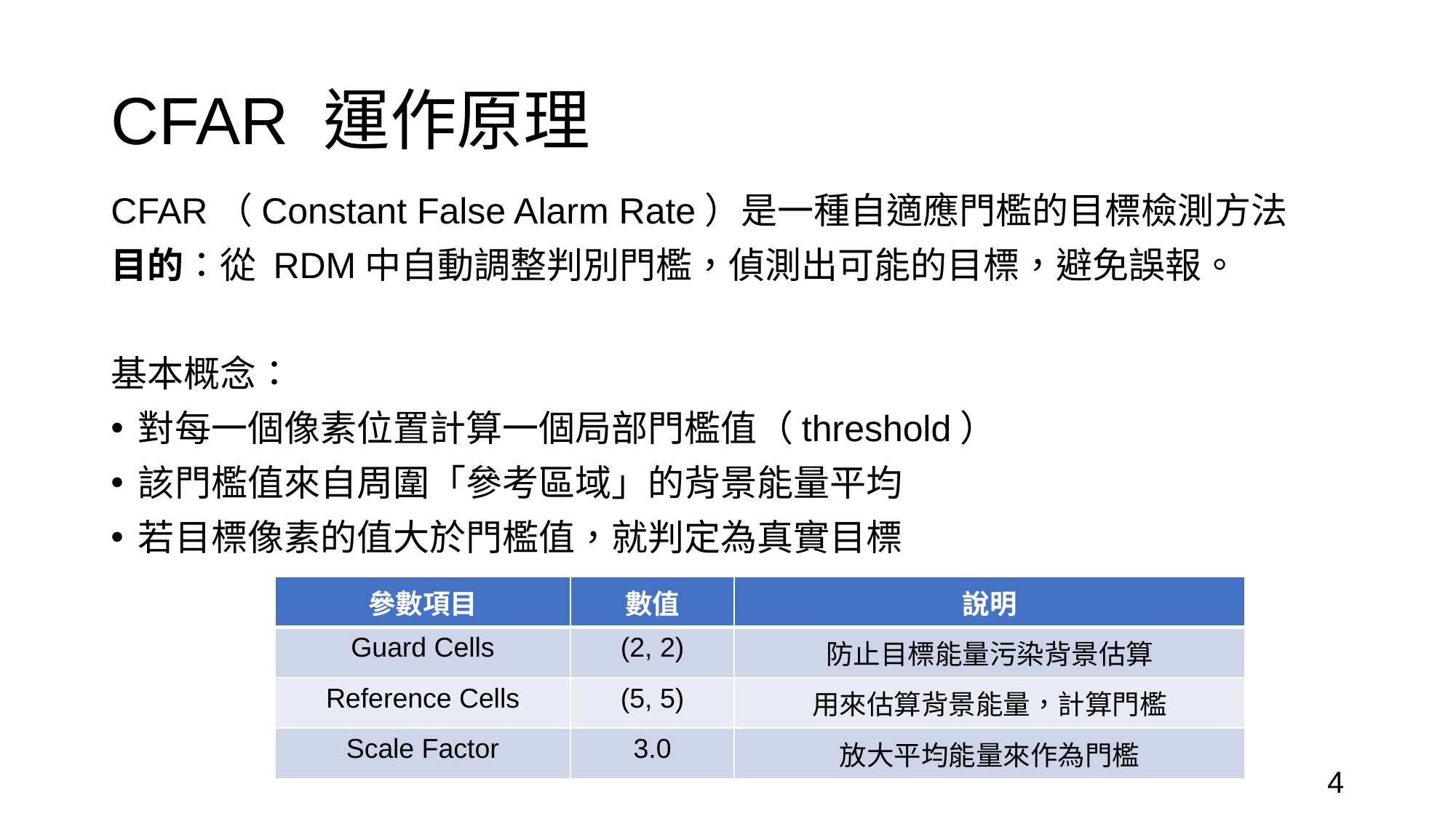

# CFAR 運作原理
CFAR（Constant False Alarm Rate）是一種自適應門檻的目標檢測方法
目的：從 RDM中自動調整判別門檻，偵測出可能的目標，避免誤報。

基本概念：
對每一個像素位置計算一個局部門檻值（threshold）
該門檻值來自周圍「參考區域」的背景能量平均
若目標像素的值大於門檻值，就判定為真實目標

| 參數項目 | 數值 | 說明 |
| --- | --- | --- |
| Guard Cells | (2, 2) | 防止目標能量污染背景估算 |
| Reference Cells | (5, 5) | 用來估算背景能量，計算門檻 |
| Scale Factor | 3.0 | 放大平均能量來作為門檻 |
4